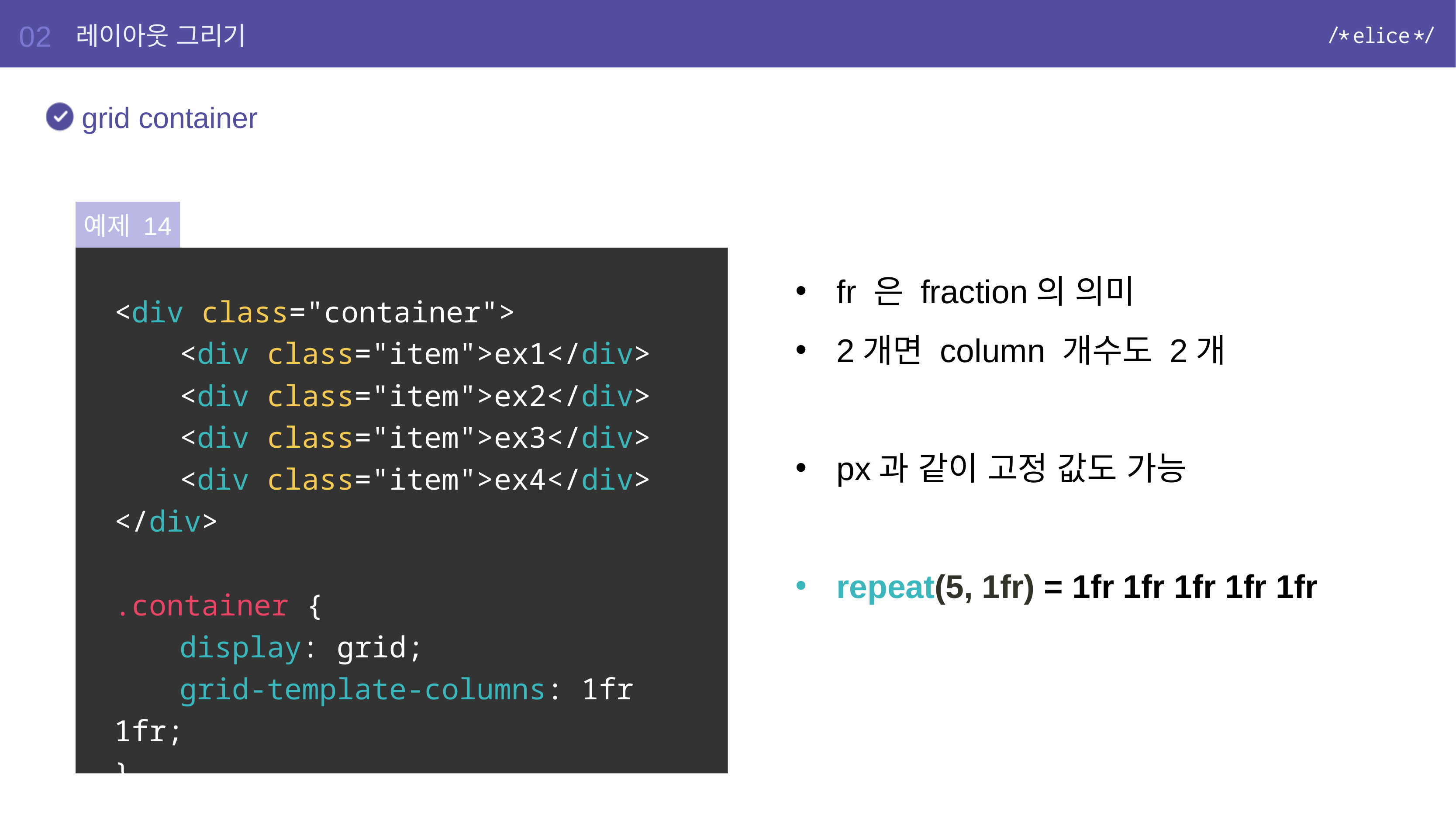

02
레이아웃 그리기
grid container
예제 14
<div class="container">
	<div class="item">ex1</div>
	<div class="item">ex2</div>
	<div class="item">ex3</div>
	<div class="item">ex4</div>
</div>

.container {
	display: grid;
	grid-template-columns: 1fr 1fr;
}
fr 은 fraction의 의미
2개면 column 개수도 2개

px과 같이 고정 값도 가능

repeat(5, 1fr) = 1fr 1fr 1fr 1fr 1fr